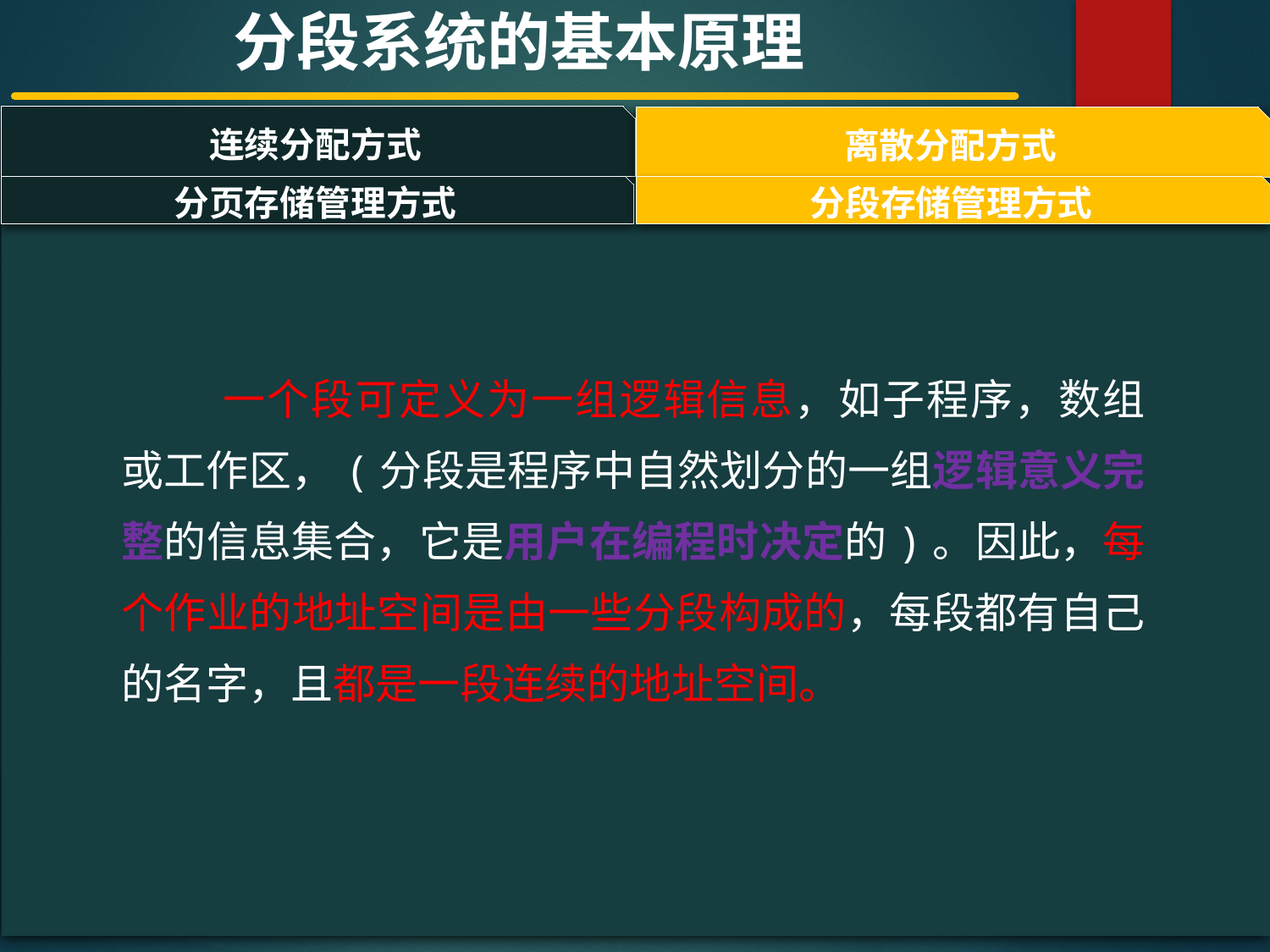

分段系统的基本原理
连续分配方式
离散分配方式
#
分页存储管理方式
分段存储管理方式
一个段可定义为一组逻辑信息，如子程序，数组或工作区，(分段是程序中自然划分的一组逻辑意义完整的信息集合，它是用户在编程时决定的)。因此，每个作业的地址空间是由一些分段构成的，每段都有自己的名字，且都是一段连续的地址空间。